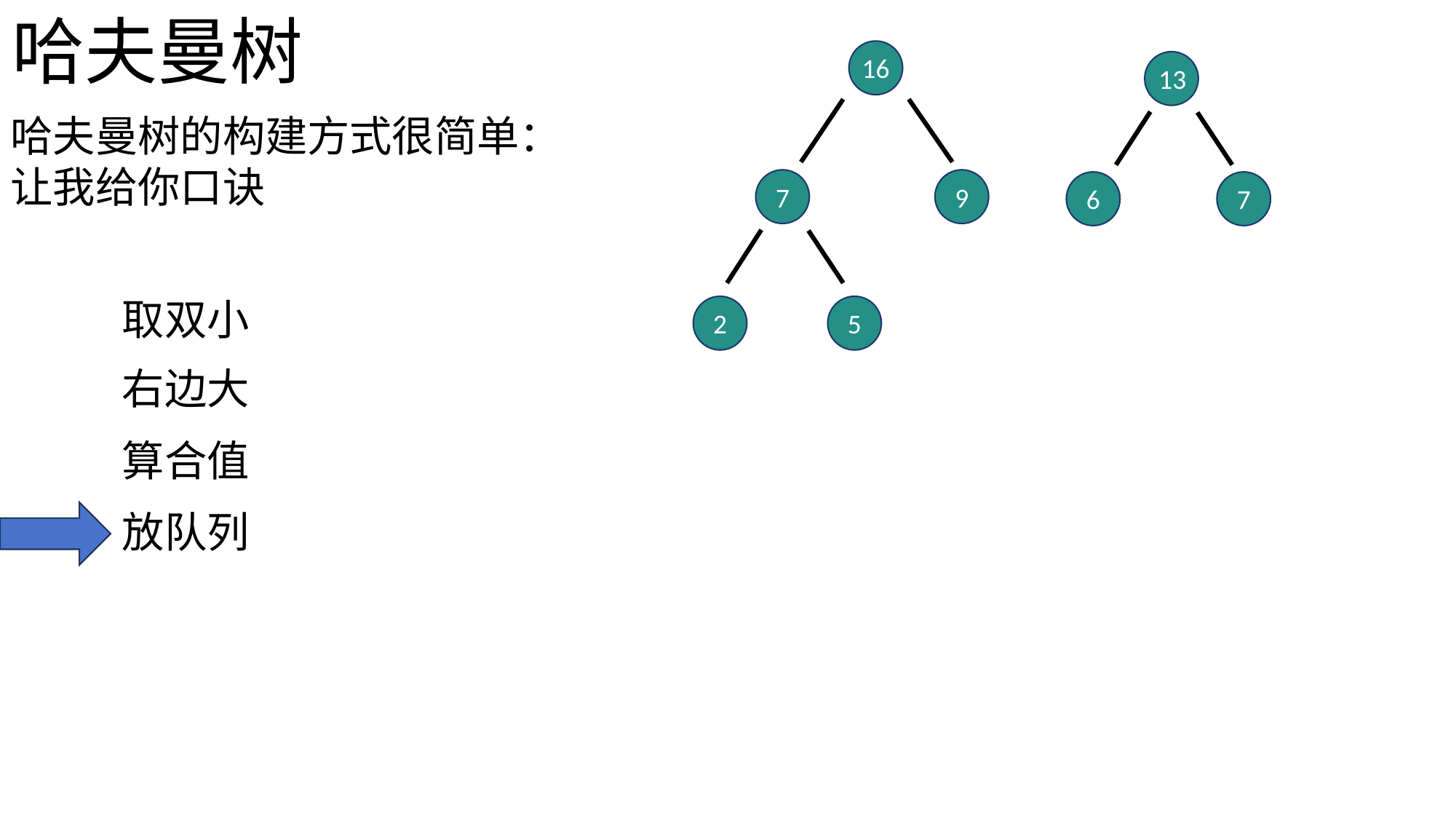

哈夫曼树

16

13
哈夫曼树的构建方式很简单：让我给你口诀
7
9
6
7
取双小
2
5
右边大
算合值
放队列